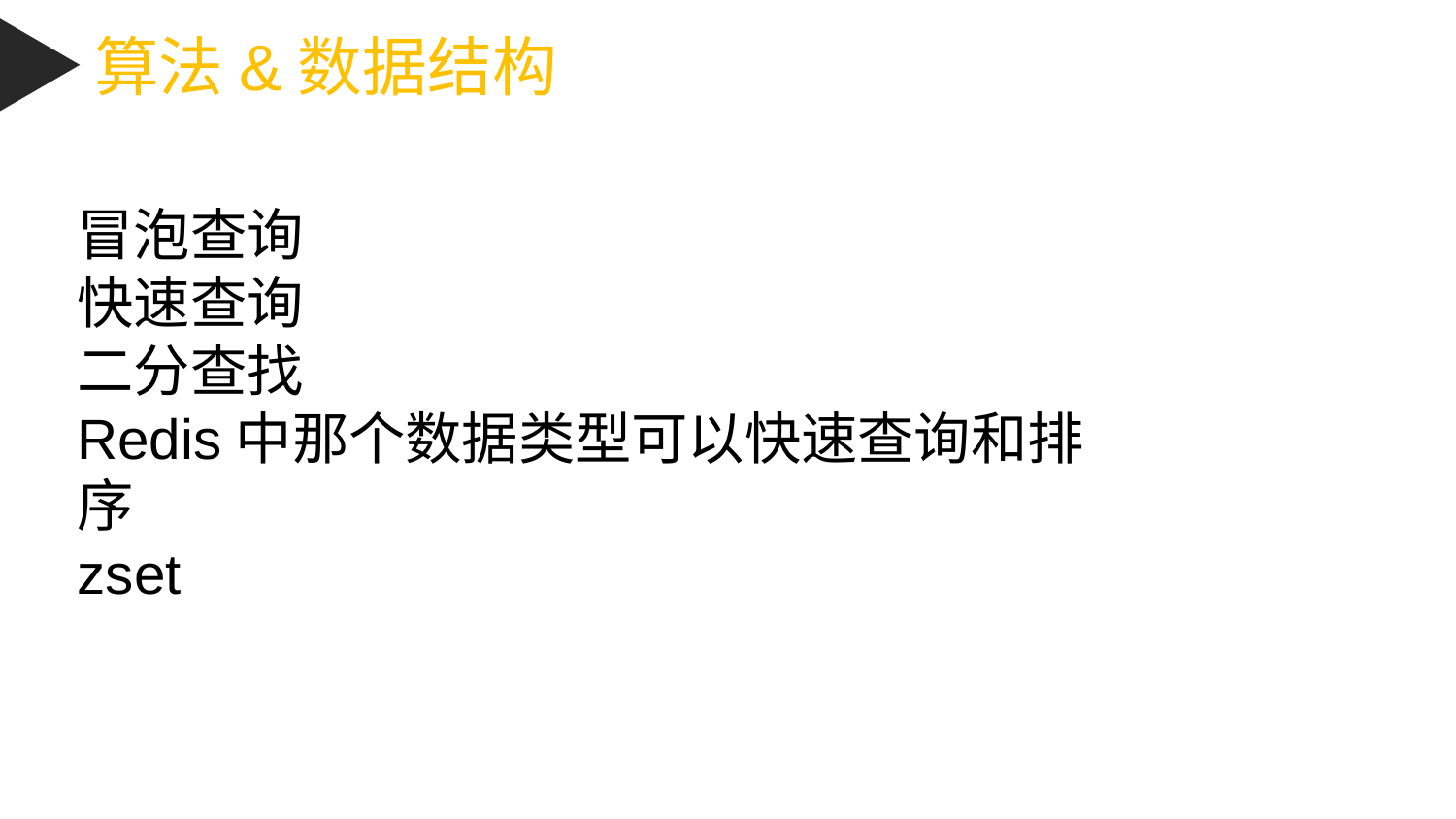

算法&数据结构

冒泡查询
快速查询
二分查找
Redis中那个数据类型可以快速查询和排序
zset